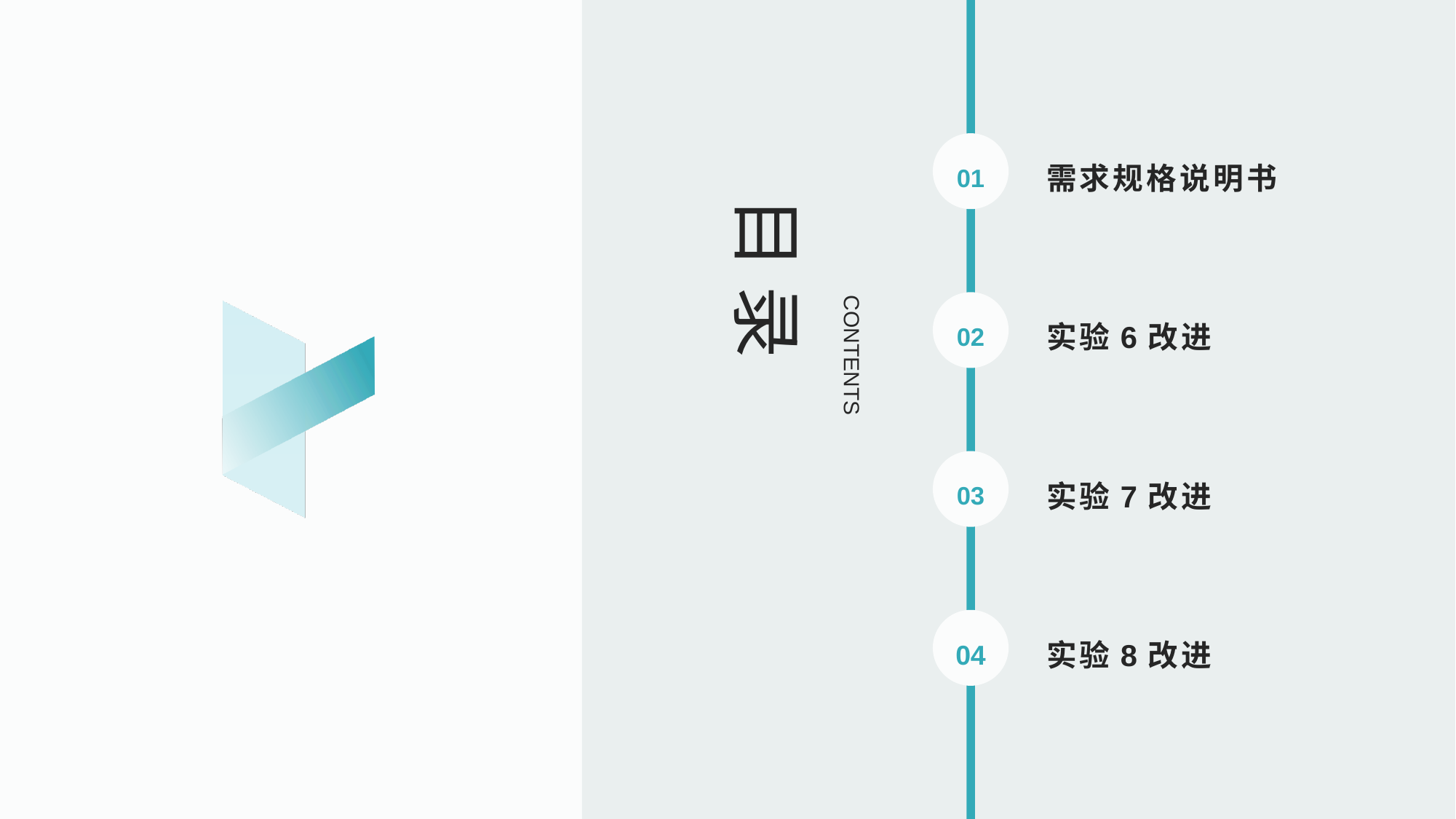

目 录
CONTENTS
需求规格说明书
01
实验6改进
02
实验7改进
03
实验8改进
04